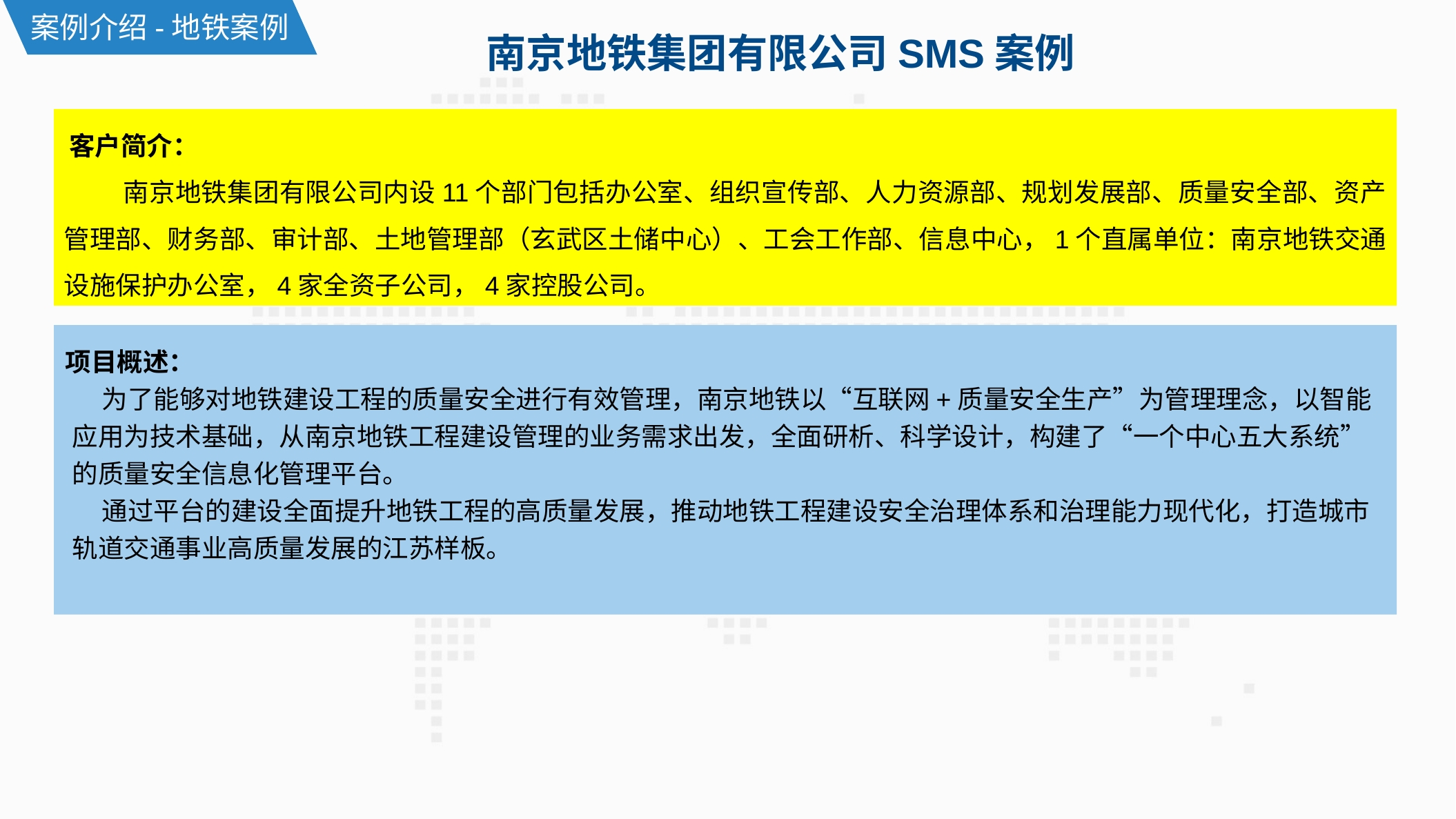

南京地铁集团有限公司SMS案例
案例介绍-地铁案例
客户简介：
   南京地铁集团有限公司内设11个部门包括办公室、组织宣传部、人力资源部、规划发展部、质量安全部、资产管理部、财务部、审计部、土地管理部（玄武区土储中心）、工会工作部、信息中心，1个直属单位：南京地铁交通设施保护办公室，4家全资子公司，4家控股公司。
项目概述：
    为了能够对地铁建设工程的质量安全进行有效管理，南京地铁以“互联网+质量安全生产”为管理理念，以智能应用为技术基础，从南京地铁工程建设管理的业务需求出发，全面研析、科学设计，构建了“一个中心五大系统”的质量安全信息化管理平台。
    通过平台的建设全面提升地铁工程的高质量发展，推动地铁工程建设安全治理体系和治理能力现代化，打造城市轨道交通事业高质量发展的江苏样板。